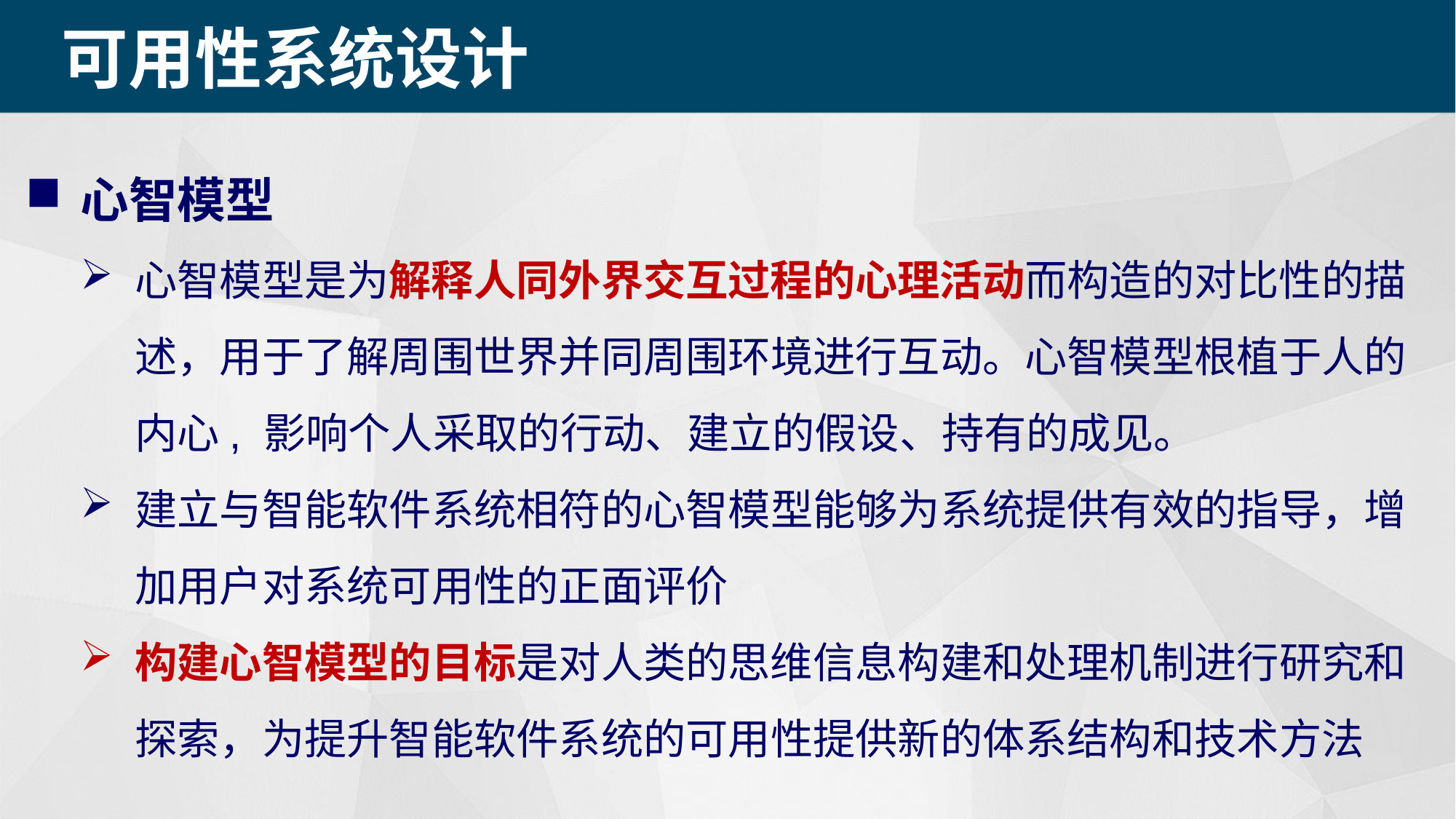

可用性系统设计
心智模型
心智模型是为解释人同外界交互过程的心理活动而构造的对比性的描述，用于了解周围世界并同周围环境进行互动。心智模型根植于人的内心, 影响个人采取的行动、建立的假设、持有的成见。
建立与智能软件系统相符的心智模型能够为系统提供有效的指导，增加用户对系统可用性的正面评价
构建心智模型的目标是对人类的思维信息构建和处理机制进行研究和探索，为提升智能软件系统的可用性提供新的体系结构和技术方法